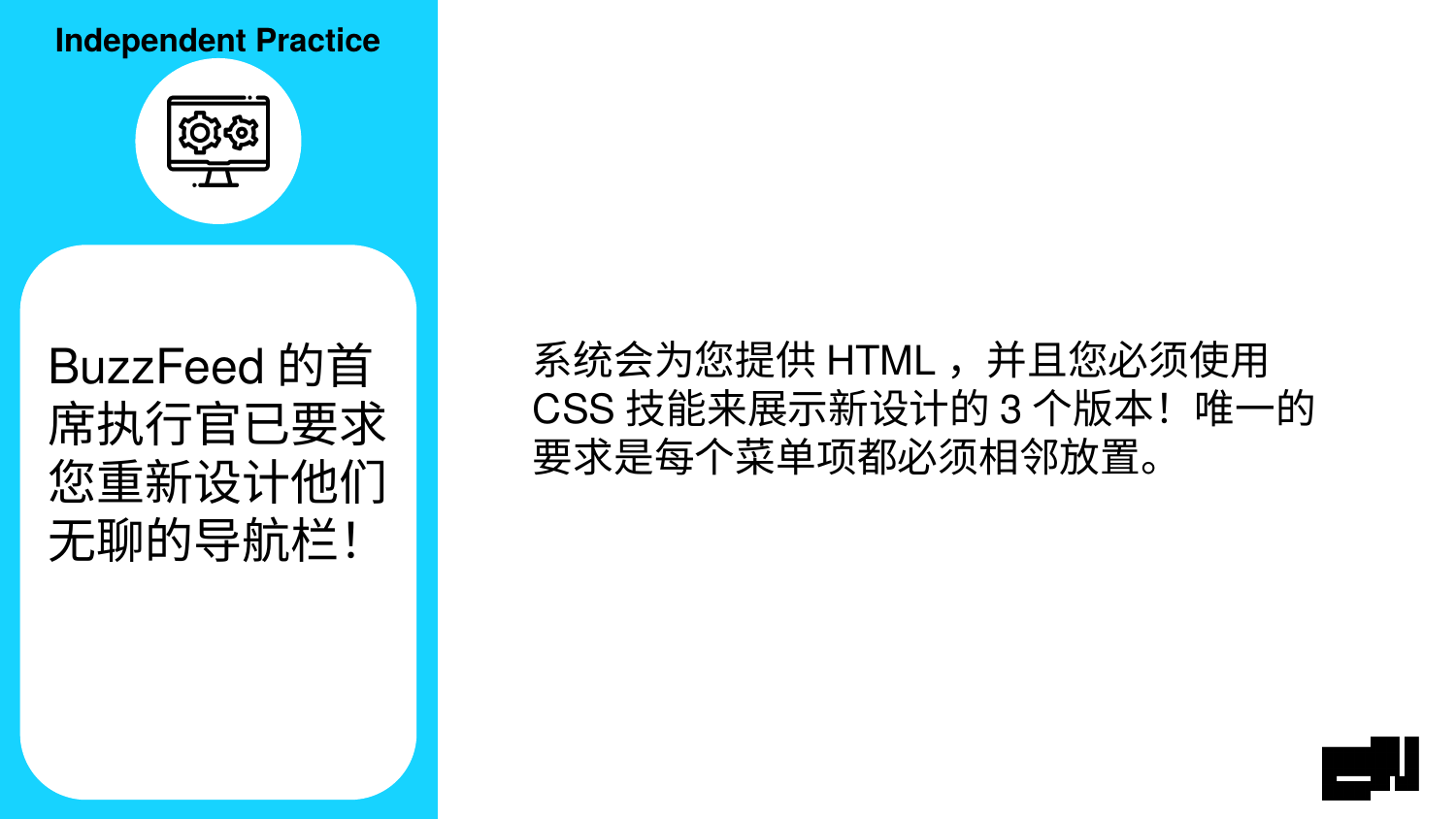

# BuzzFeed的首席执行官已要求您重新设计他们无聊的导航栏！
系统会为您提供HTML，并且您必须使用CSS技能来展示新设计的3个版本！唯一的要求是每个菜单项都必须相邻放置。